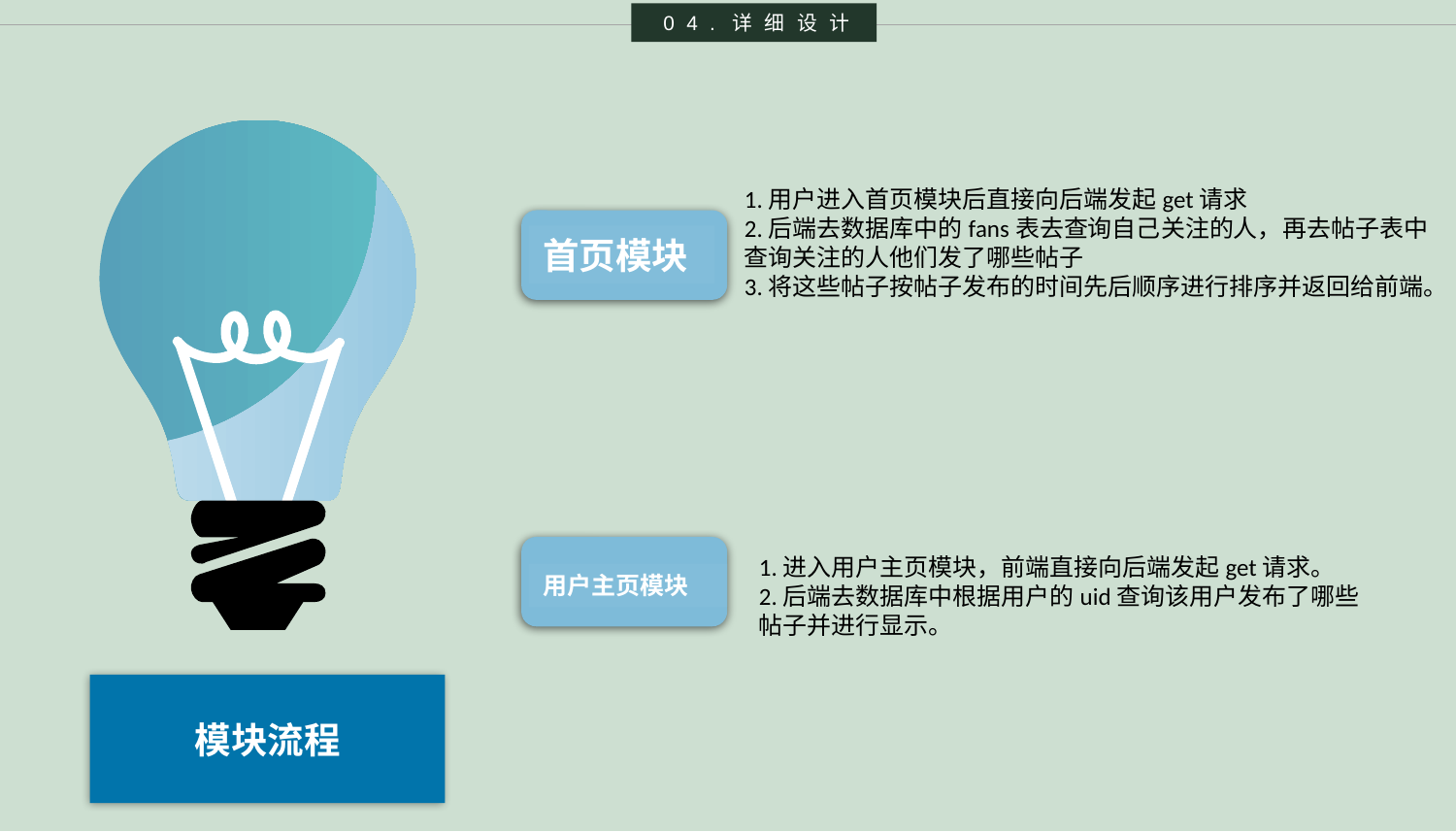

04.详细设计

1.用户进入首页模块后直接向后端发起get请求
2.后端去数据库中的fans表去查询自己关注的人，再去帖子表中查询关注的人他们发了哪些帖子
3.将这些帖子按帖子发布的时间先后顺序进行排序并返回给前端。

首页模块

1.进入用户主页模块，前端直接向后端发起get请求。
2.后端去数据库中根据用户的uid查询该用户发布了哪些帖子并进行显示。

用户主页模块
模块流程